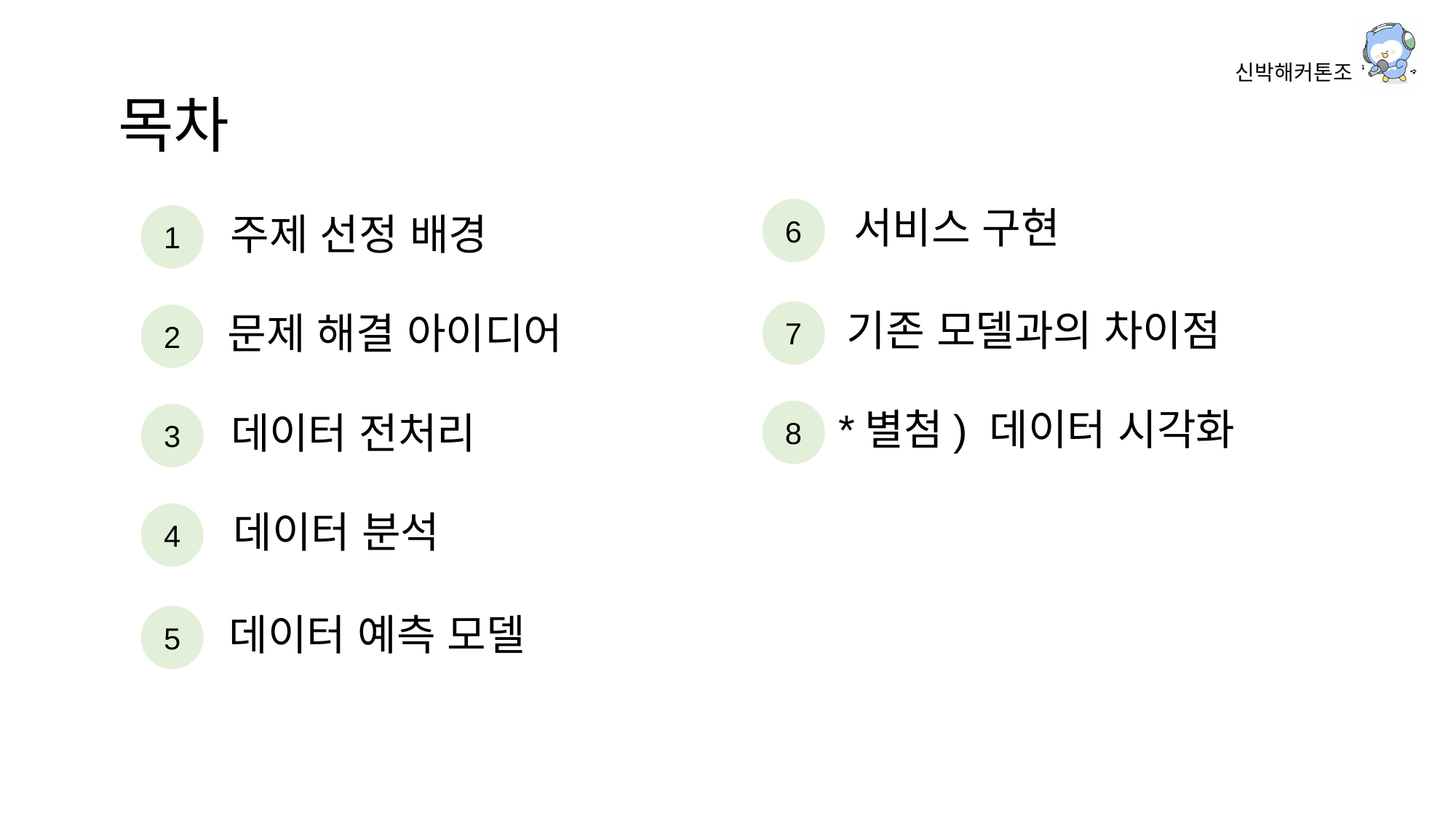

목차
서비스 구현
6
주제 선정 배경
1
기존 모델과의 차이점
문제 해결 아이디어
7
2
*별첨) 데이터 시각화
데이터 전처리
8
3
데이터 분석
4
데이터 예측 모델
5